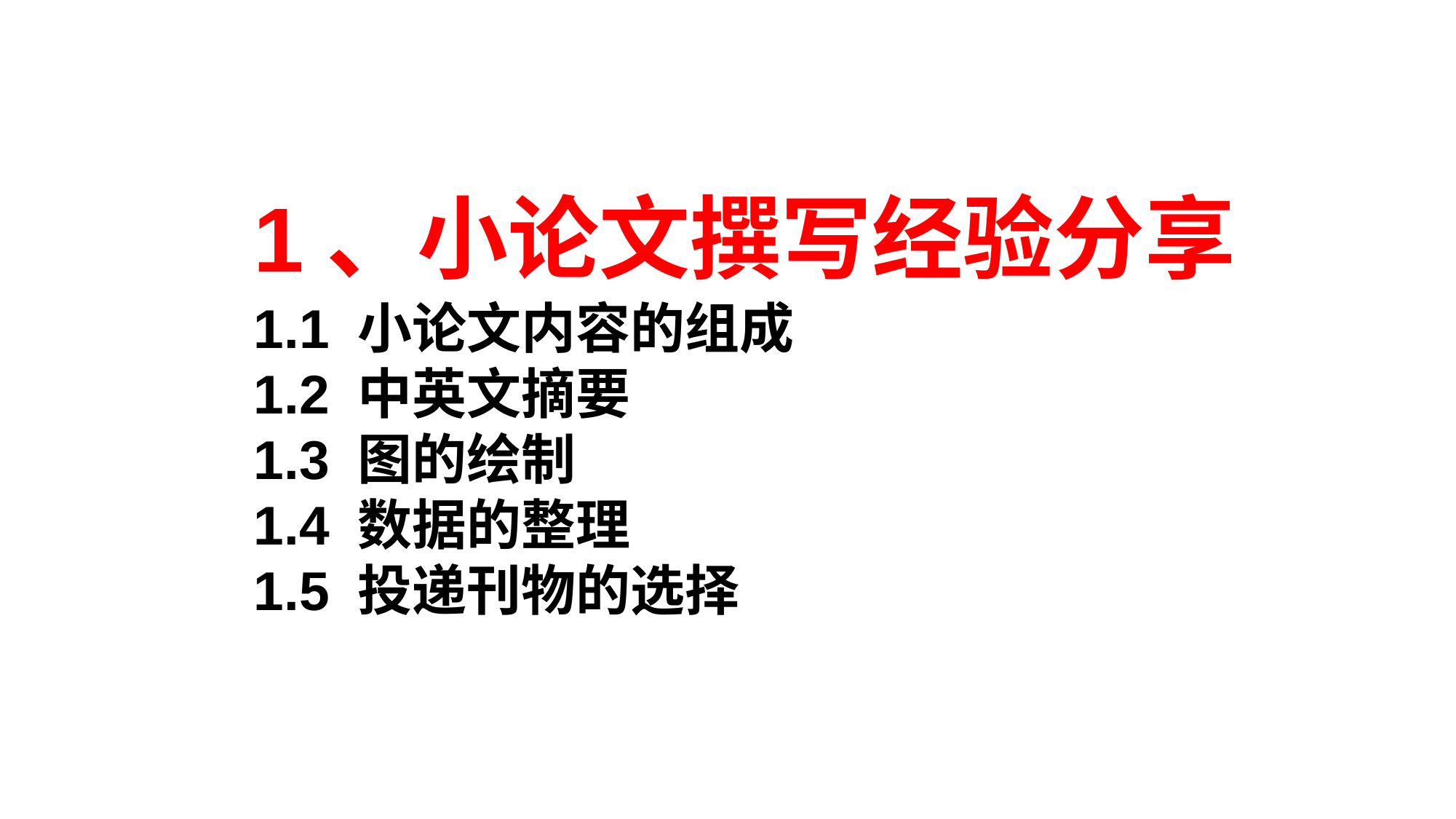

1、小论文撰写经验分享
1.1 小论文内容的组成
1.2 中英文摘要
1.3 图的绘制
1.4 数据的整理
1.5 投递刊物的选择